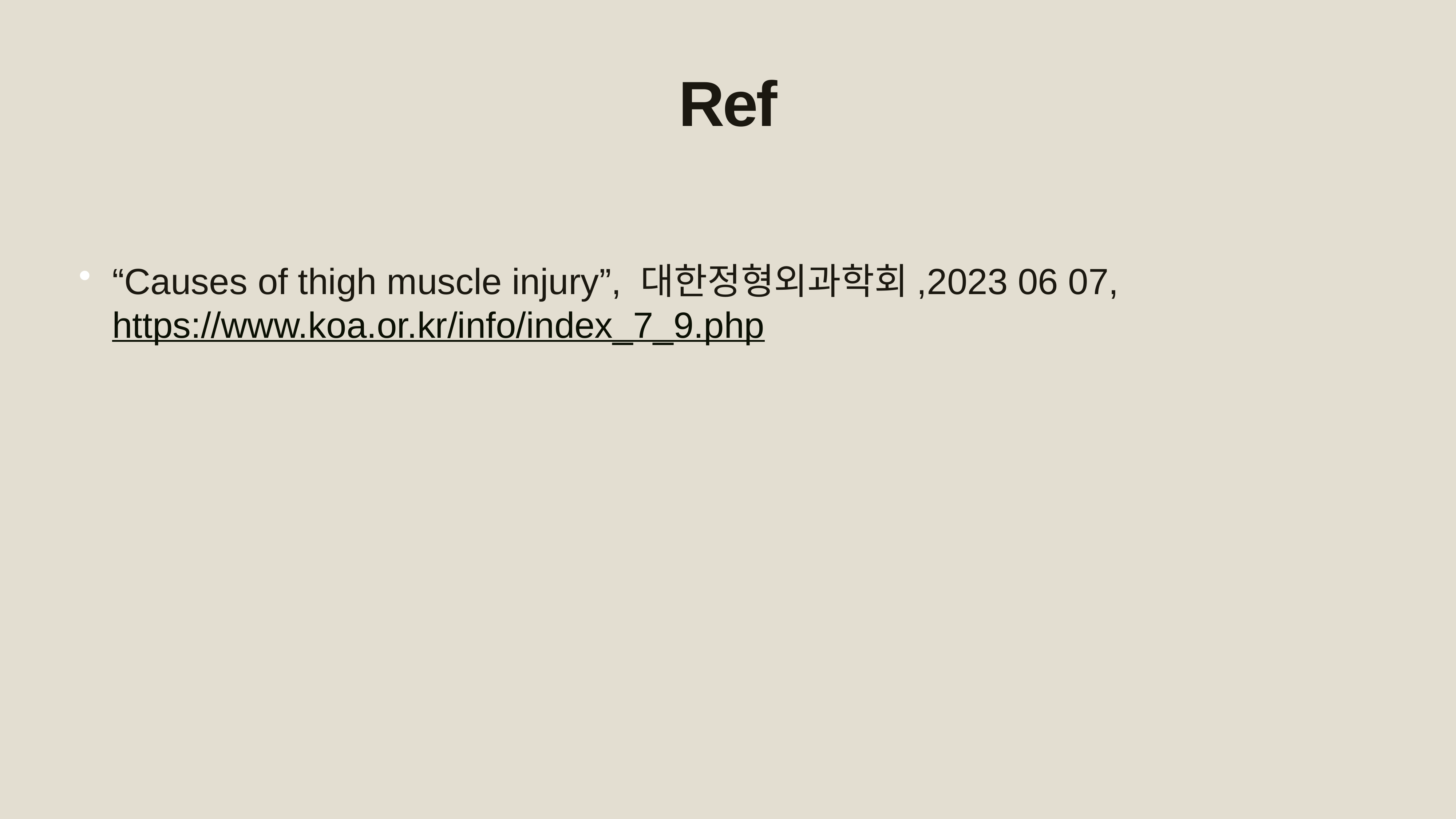

# Ref

“Causes of thigh muscle injury”, 대한정형외과학회,2023 06 07, https://www.koa.or.kr/info/index_7_9.php